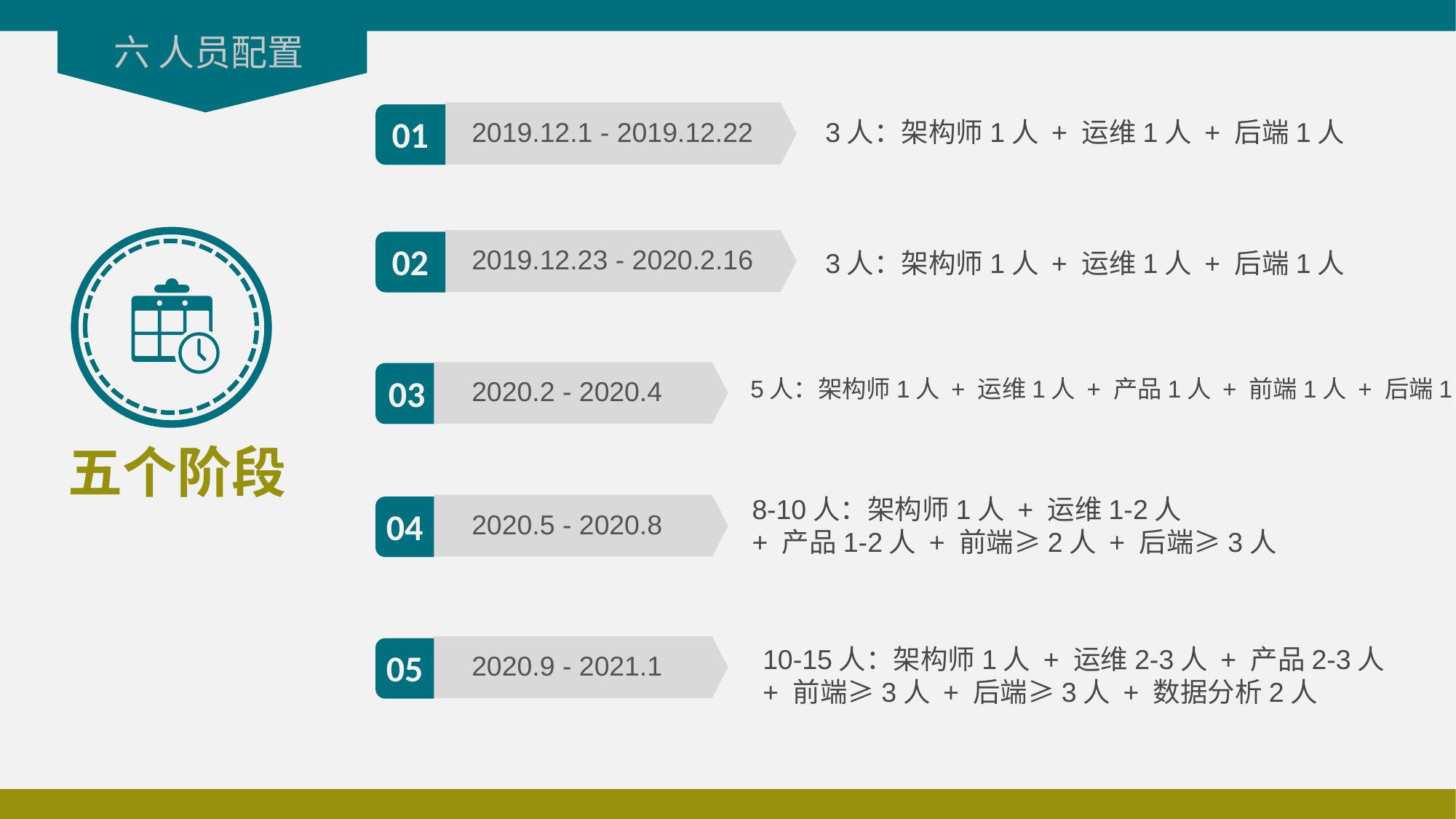

六 人员配置

2019.12.1 - 2019.12.22
01
3人：架构师1人 + 运维1人 + 后端1人

2019.12.23 - 2020.2.16
02

3人：架构师1人 + 运维1人 + 后端1人

2020.2 - 2020.4
03
 5人：架构师1人 + 运维1人 + 产品1人 + 前端1人 + 后端1人
五个阶段
8-10人：架构师1人 + 运维1-2人
+ 产品1-2人 + 前端≥2人 + 后端≥3人

2020.5 - 2020.8
04

2020.9 - 2021.1
05
10-15人：架构师1人 + 运维2-3人 + 产品2-3人
+ 前端≥3人 + 后端≥3人 + 数据分析2人